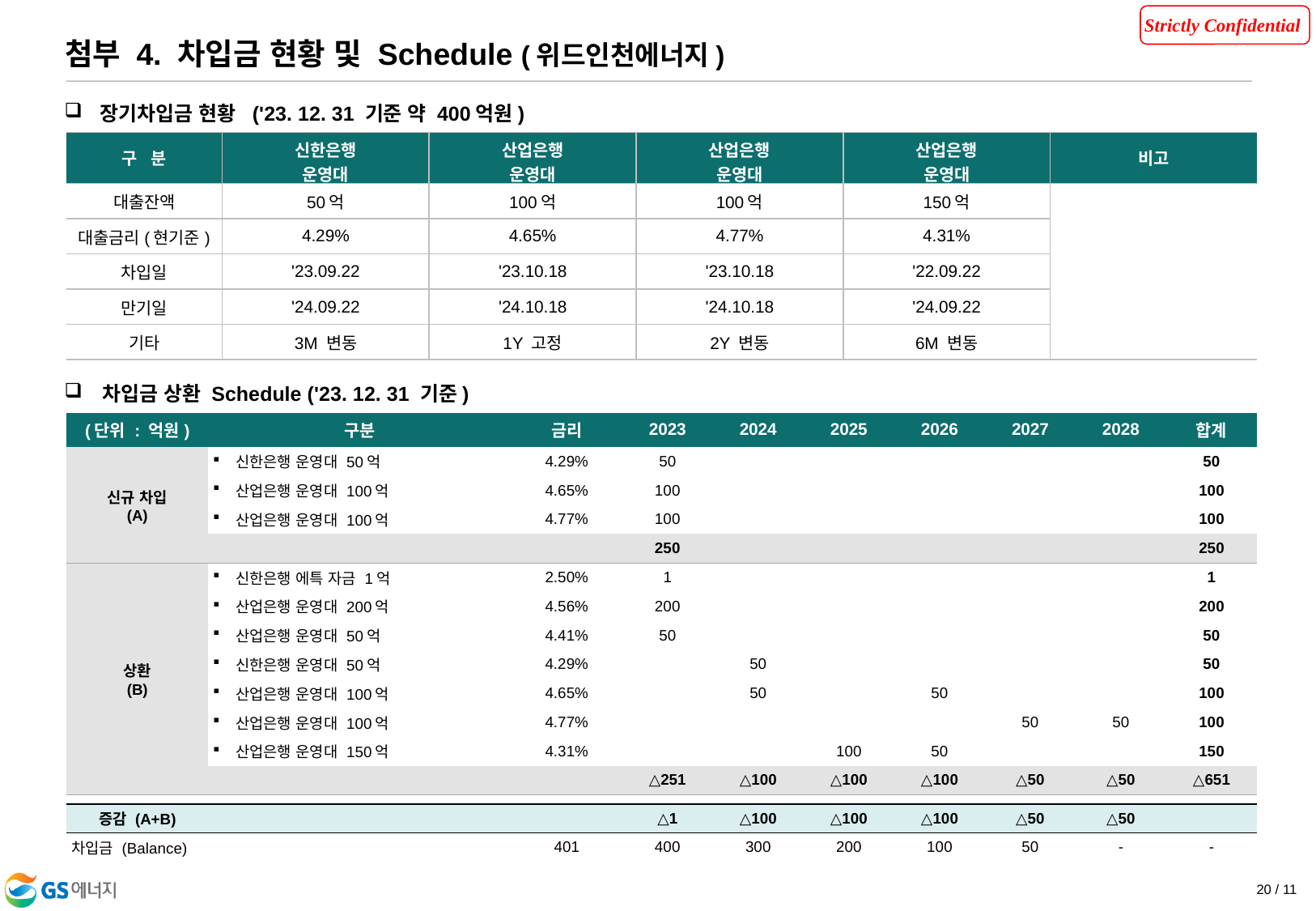

첨부 4. 차입금 현황 및 Schedule (위드인천에너지)
장기차입금 현황  ('23. 12. 31 기준 약 400억원)
| 구 분 | 신한은행 운영대 | 산업은행 운영대 | 산업은행 운영대 | 산업은행 운영대 | 비고 |
| --- | --- | --- | --- | --- | --- |
| 대출잔액 | 50억 | 100억 | 100억 | 150억 |  |
| 대출금리(현기준) | 4.29% | 4.65% | 4.77% | 4.31% |  |
| 차입일 | '23.09.22 | '23.10.18 | '23.10.18 | '22.09.22 |  |
| 만기일 | '24.09.22 | '24.10.18 | '24.10.18 | '24.09.22 |  |
| 기타 | 3M 변동 | 1Y 고정 | 2Y 변동 | 6M 변동 |  |
차입금 상환 Schedule ('23. 12. 31 기준)
| (단위 : 억원) | 구분 | 금리 | 2023 | 2024 | 2025 | 2026 | 2027 | 2028 | 합계 |
| --- | --- | --- | --- | --- | --- | --- | --- | --- | --- |
| 신규 차입 (A) | 신한은행 운영대 50억 | 4.29% | 50 |  |  |  |  |  | 50 |
|  | 산업은행 운영대 100억 | 4.65% | 100 |  |  |  |  |  | 100 |
|  | 산업은행 운영대 100억 | 4.77% | 100 |  |  |  |  |  | 100 |
|  |  |  | 250 |  |  |  |  |  | 250 |
| 상환 (B) | 신한은행 에특 자금 1억 | 2.50% | 1 |  |  |  |  |  | 1 |
|  | 산업은행 운영대 200억 | 4.56% | 200 |  |  |  |  |  | 200 |
|  | 산업은행 운영대 50억 | 4.41% | 50 |  |  |  |  |  | 50 |
|  | 신한은행 운영대 50억 | 4.29% |  | 50 |  |  |  |  | 50 |
|  | 산업은행 운영대 100억 | 4.65% |  | 50 |  | 50 |  |  | 100 |
|  | 산업은행 운영대 100억 | 4.77% |  |  |  |  | 50 | 50 | 100 |
|  | 산업은행 운영대 150억 | 4.31% |  |  | 100 | 50 |  |  | 150 |
|  |  |  | △251 | △100 | △100 | △100 | △50 | △50 | △651 |
|  |  |  |  |  |  |  |  |  |  |
| 증감 (A+B) |  |  | △1 | △100 | △100 | △100 | △50 | △50 |  |
| 차입금 (Balance) |  | 401 | 400 | 300 | 200 | 100 | 50 | - | - |